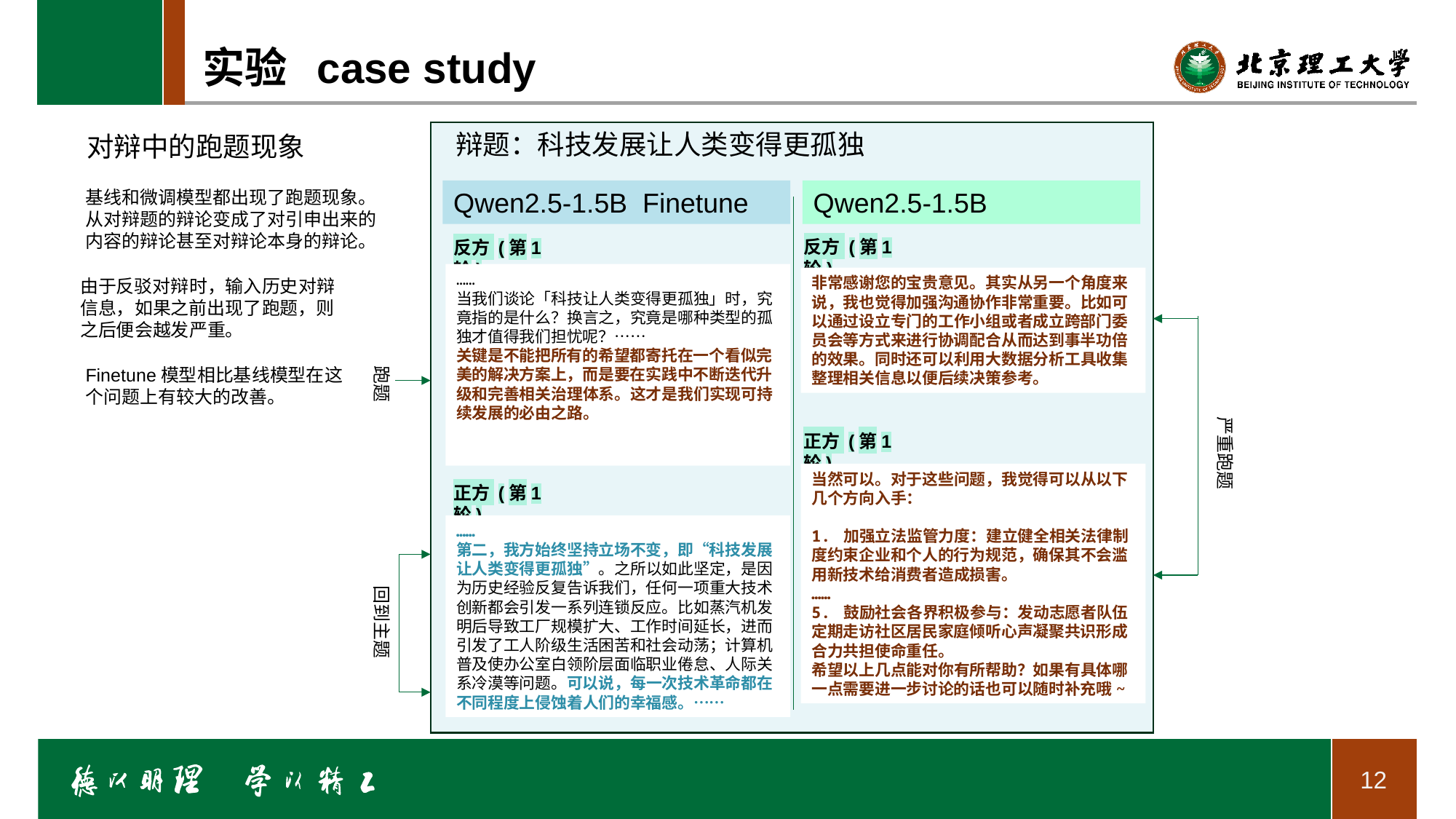

# 实验  case study
辩题：科技发展让人类变得更孤独

对辩中的跑题现象
基线和微调模型都出现了跑题现象。从对辩题的辩论变成了对引申出来的内容的辩论甚至对辩论本身的辩论。
Qwen2.5-1.5B  Finetune
Qwen2.5-1.5B
反方 (第1轮)
反方 (第1轮)
……
当我们谈论「科技让人类变得更孤独」时，究竟指的是什么？换言之，究竟是哪种类型的孤独才值得我们担忧呢？……
关键是不能把所有的希望都寄托在一个看似完美的解决方案上，而是要在实践中不断迭代升级和完善相关治理体系。这才是我们实现可持续发展的必由之路。

非常感谢您的宝贵意见。其实从另一个角度来说，我也觉得加强沟通协作非常重要。比如可以通过设立专门的工作小组或者成立跨部门委员会等方式来进行协调配合从而达到事半功倍的效果。同时还可以利用大数据分析工具收集整理相关信息以便后续决策参考。
由于反驳对辩时，输入历史对辩信息，如果之前出现了跑题，则之后便会越发严重。
跑题
Finetune模型相比基线模型在这个问题上有较大的改善。
严重跑题
正方 (第1轮)
当然可以。对于这些问题，我觉得可以从以下几个方向入手：
1. 加强立法监管力度：建立健全相关法律制度约束企业和个人的行为规范，确保其不会滥用新技术给消费者造成损害。
……
5. 鼓励社会各界积极参与：发动志愿者队伍定期走访社区居民家庭倾听心声凝聚共识形成合力共担使命重任。
希望以上几点能对你有所帮助？如果有具体哪一点需要进一步讨论的话也可以随时补充哦~
正方 (第1轮)
……
第二，我方始终坚持立场不变，即“科技发展让人类变得更孤独”。之所以如此坚定，是因为历史经验反复告诉我们，任何一项重大技术创新都会引发一系列连锁反应。比如蒸汽机发明后导致工厂规模扩大、工作时间延长，进而引发了工人阶级生活困苦和社会动荡；计算机普及使办公室白领阶层面临职业倦怠、人际关系冷漠等问题。可以说，每一次技术革命都在不同程度上侵蚀着人们的幸福感。……
回到主题